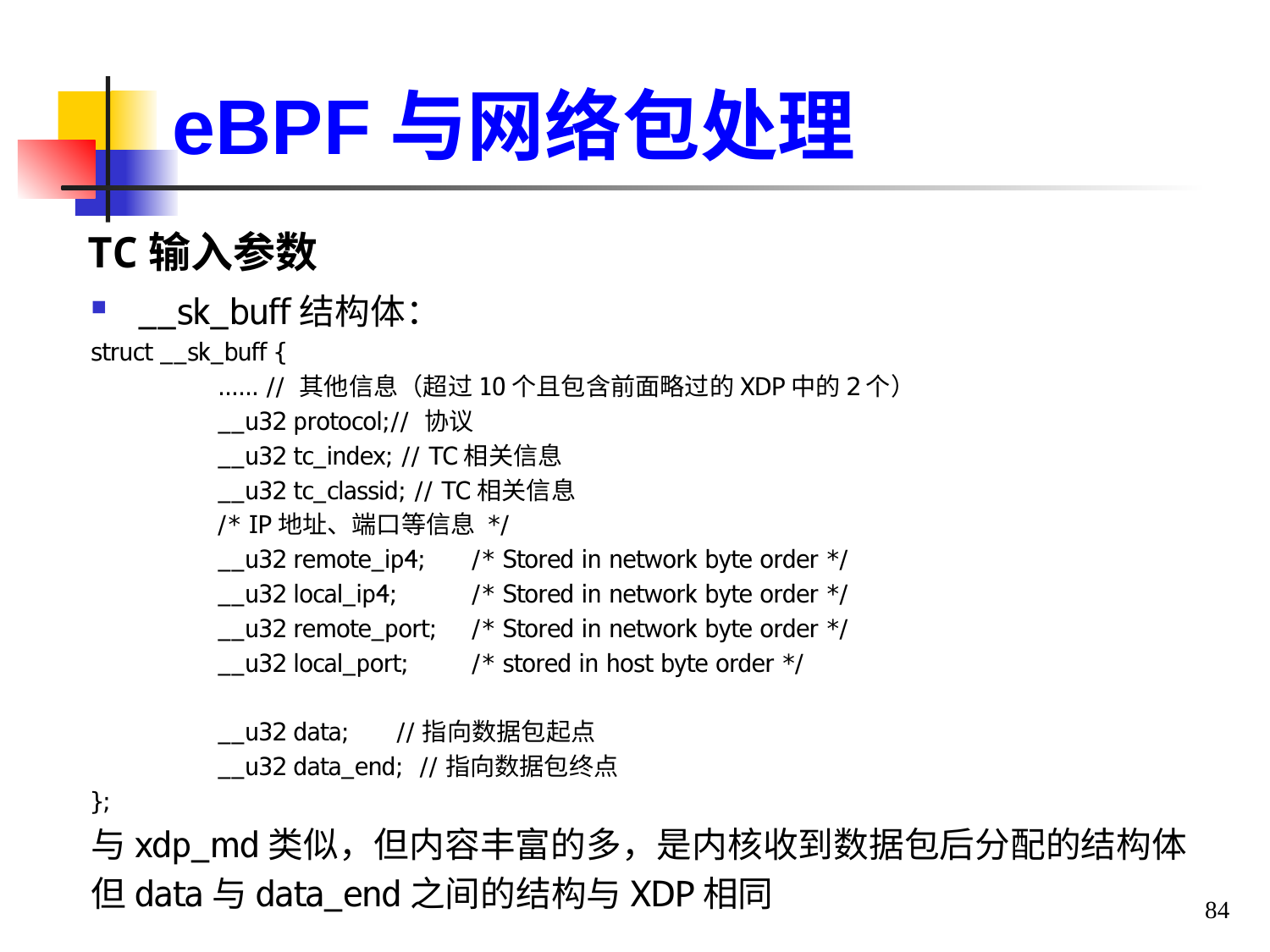

eBPF与网络包处理
TC输入参数
__sk_buff结构体：
struct __sk_buff {
	…… // 其他信息（超过10个且包含前面略过的XDP中的2个）
	__u32 protocol;// 协议
	__u32 tc_index; // TC相关信息
	__u32 tc_classid; // TC相关信息
	/* IP地址、端口等信息 */
	__u32 remote_ip4;	/* Stored in network byte order */
	__u32 local_ip4;	/* Stored in network byte order */
	__u32 remote_port;	/* Stored in network byte order */
	__u32 local_port;	/* stored in host byte order */

  	__u32 data;      //指向数据包起点
  	__u32 data_end;  //指向数据包终点
};
与xdp_md类似，但内容丰富的多，是内核收到数据包后分配的结构体
但data与data_end之间的结构与XDP相同
84